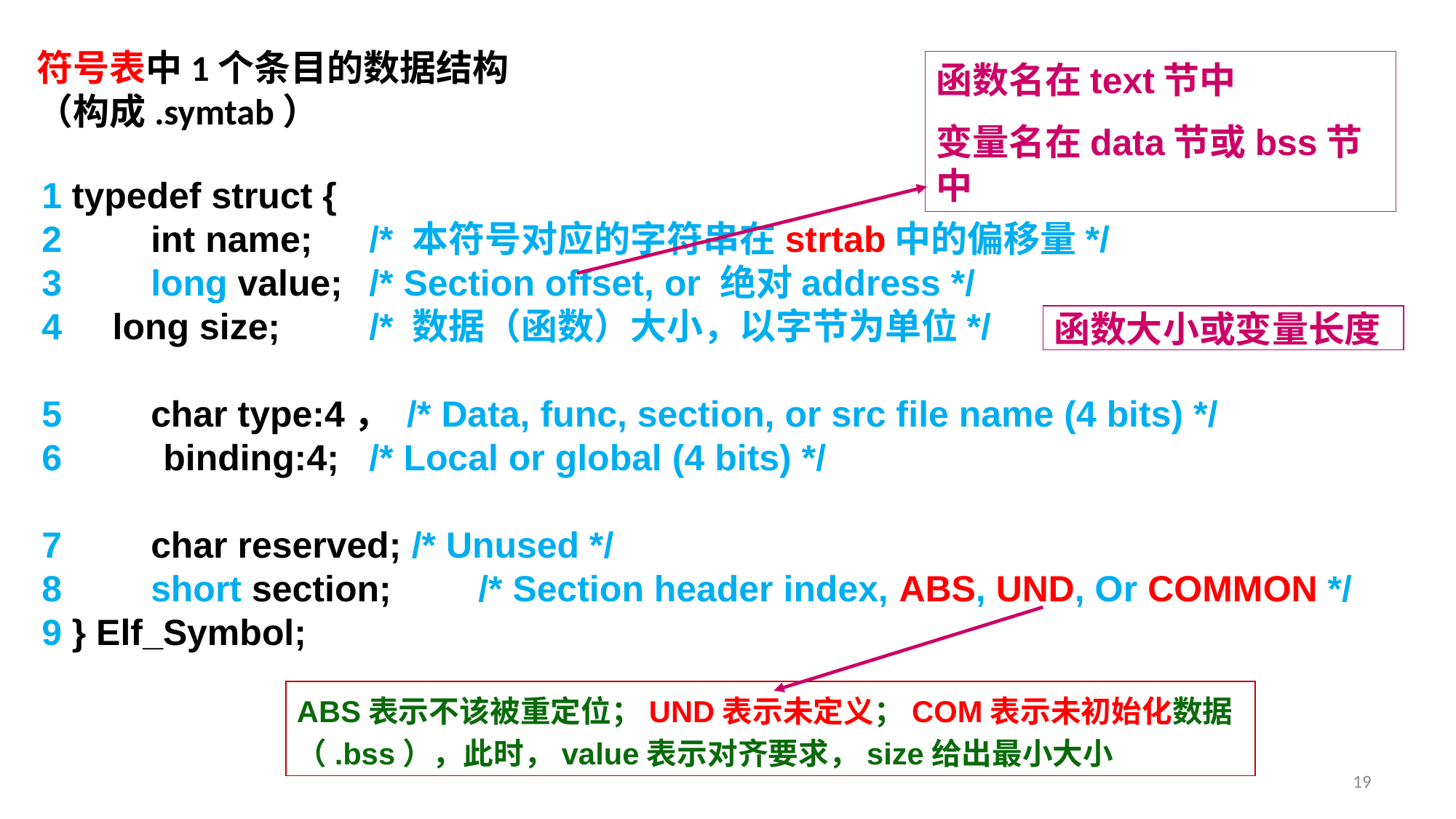

符号表中1个条目的数据结构
（构成.symtab）
函数名在text节中
变量名在data节或bss节中
1 typedef struct {
2 	int name; 	/* 本符号对应的字符串在strtab中的偏移量*/
3 	long value; 	/* Section offset, or 绝对address */
4     long size; 	/* 数据（函数）大小，以字节为单位*/

5 	char type:4， /* Data, func, section, or src file name (4 bits) */
6          binding:4; 	/* Local or global (4 bits) */

7 	char reserved; /* Unused */
8 	short section; 	/* Section header index, ABS, UND, Or COMMON */
9 } Elf_Symbol;

函数大小或变量长度

ABS表示不该被重定位；UND表示未定义；COM表示未初始化数据（.bss），此时，value表示对齐要求，size给出最小大小
19